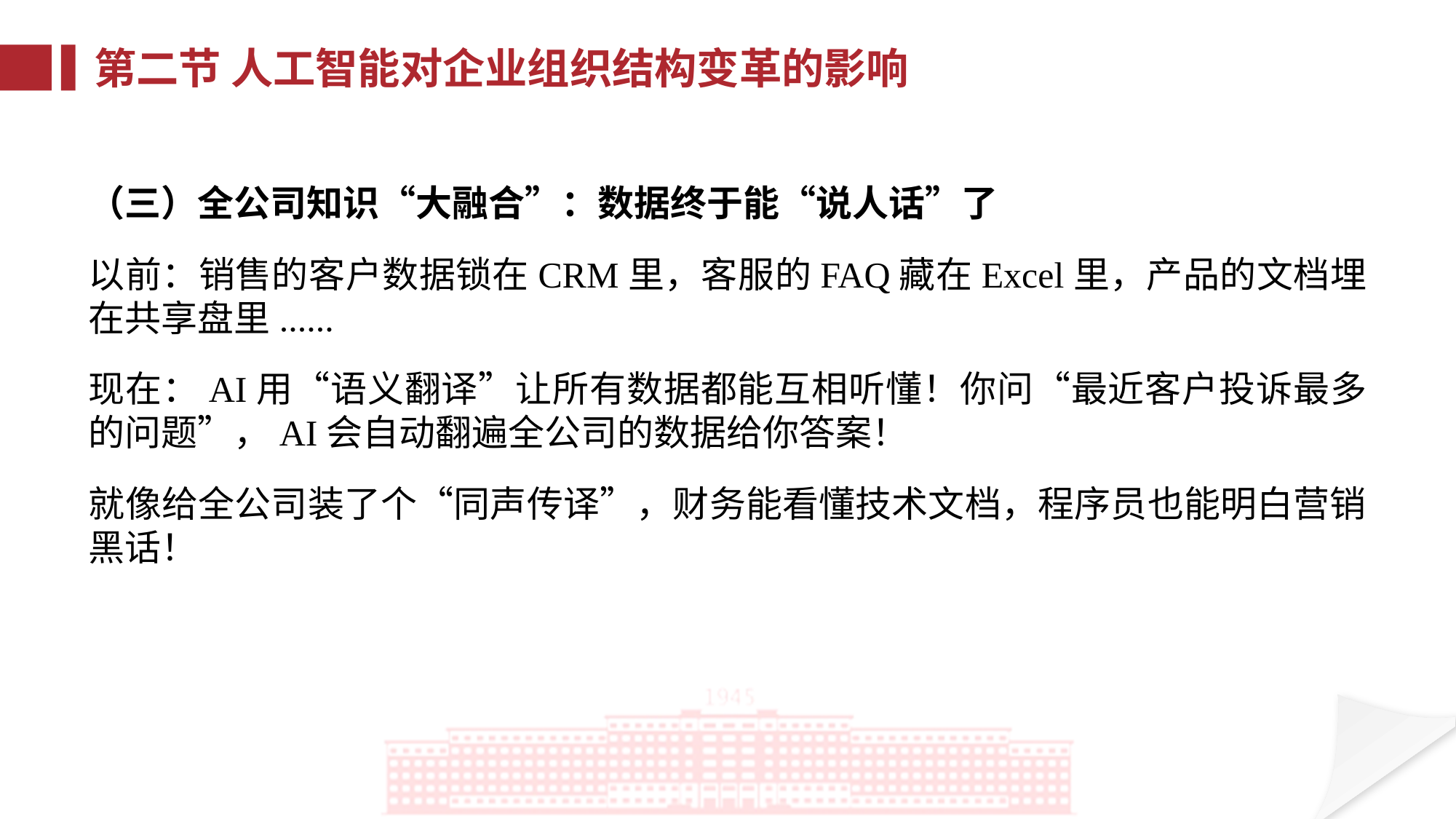

第二节 人工智能对企业组织结构变革的影响
（三）全公司知识“大融合”：数据终于能“说人话”了
以前：销售的客户数据锁在CRM里，客服的FAQ藏在Excel里，产品的文档埋在共享盘里......
现在：AI用“语义翻译”让所有数据都能互相听懂！你问“最近客户投诉最多的问题”，AI会自动翻遍全公司的数据给你答案！
就像给全公司装了个“同声传译”，财务能看懂技术文档，程序员也能明白营销黑话！